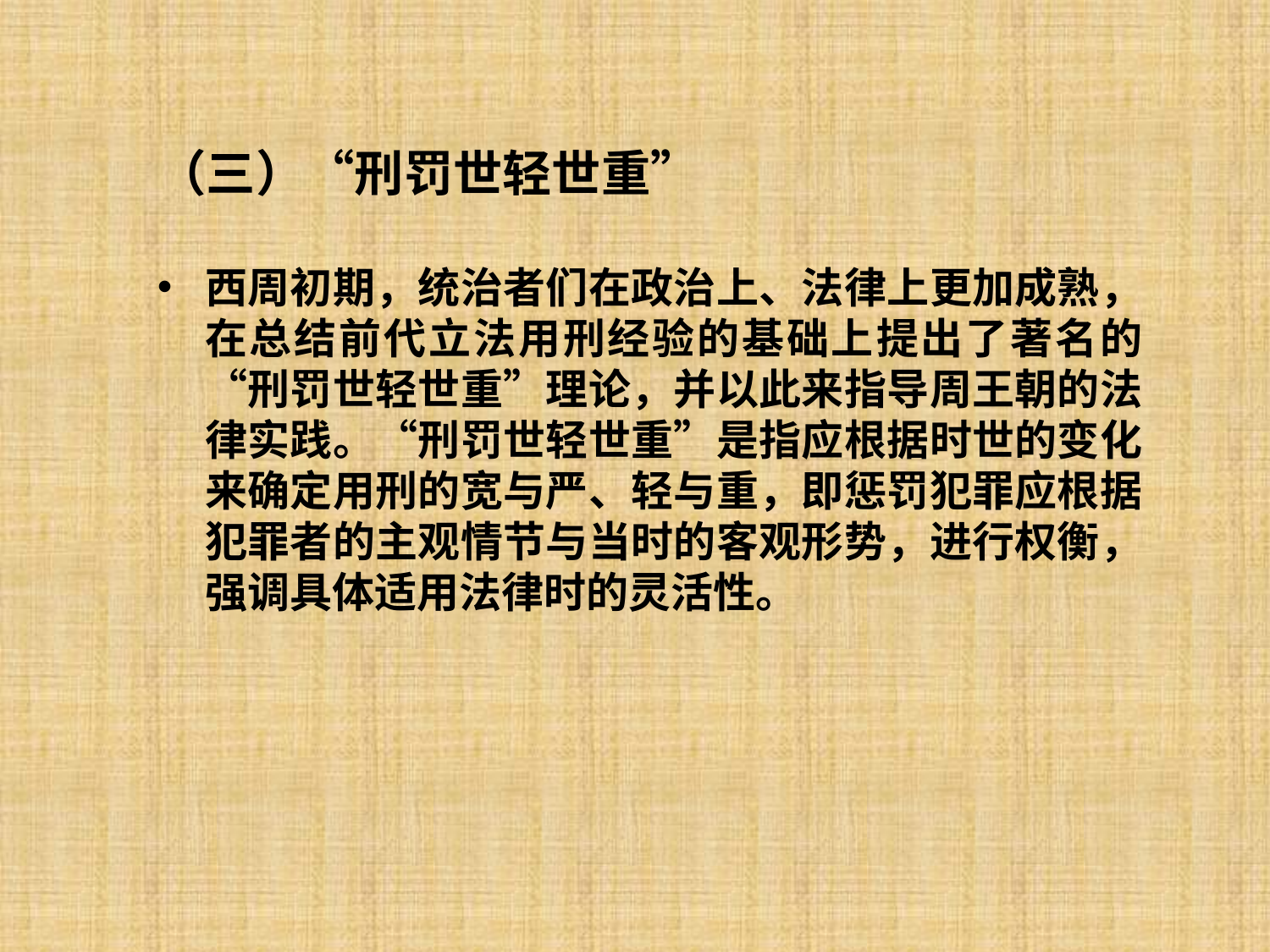

（三）“刑罚世轻世重”

西周初期，统治者们在政治上、法律上更加成熟，在总结前代立法用刑经验的基础上提出了著名的“刑罚世轻世重”理论，并以此来指导周王朝的法律实践。“刑罚世轻世重”是指应根据时世的变化来确定用刑的宽与严、轻与重，即惩罚犯罪应根据犯罪者的主观情节与当时的客观形势，进行权衡，强调具体适用法律时的灵活性。